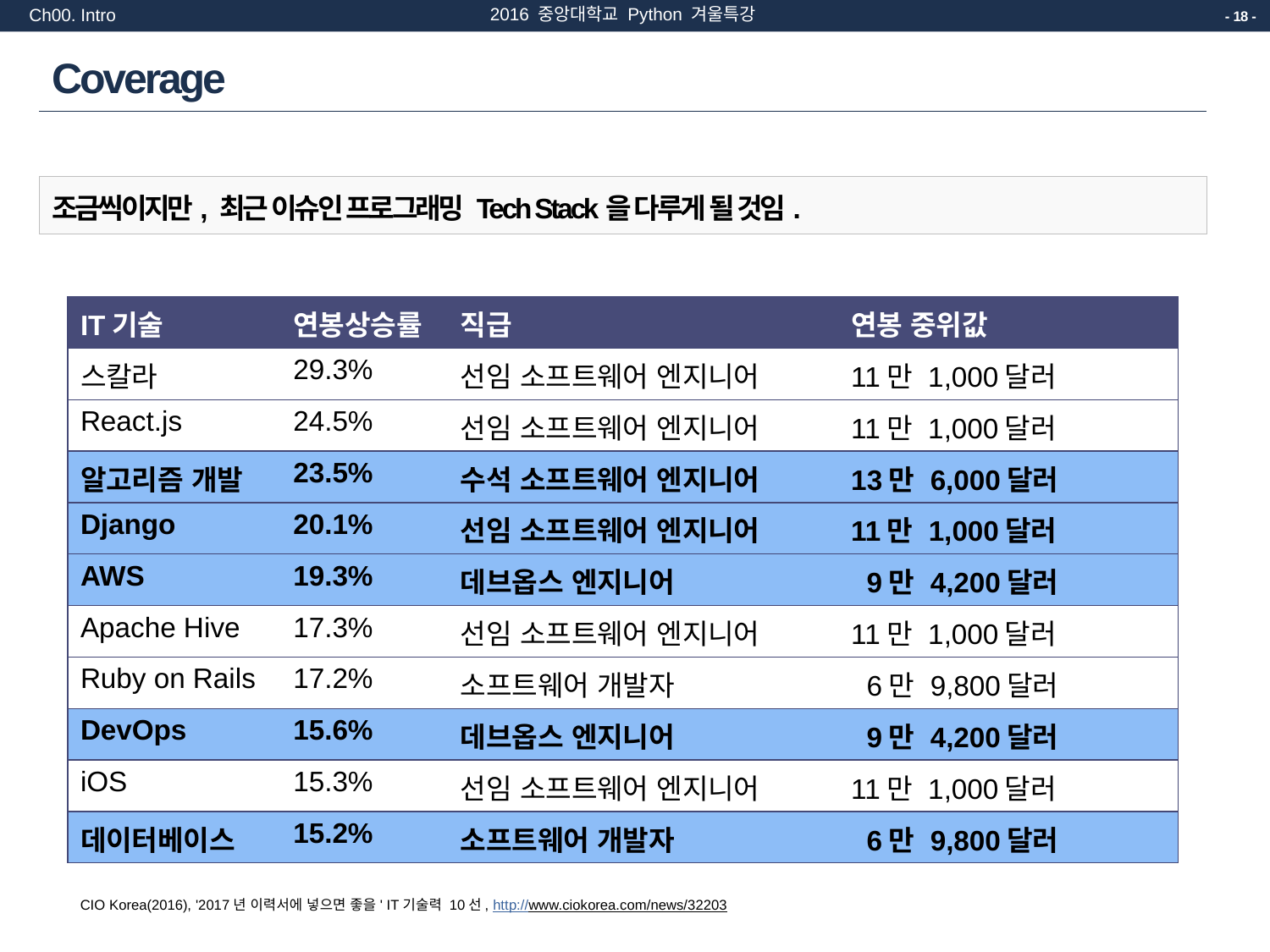

2016 중앙대학교 Python 겨울특강
Ch00. Intro
- 18 -
# Coverage
조금씩이지만, 최근 이슈인 프로그래밍 Tech Stack을 다루게 될 것임.
| IT기술 | 연봉상승률 | 직급 | 연봉 중위값 |
| --- | --- | --- | --- |
| 스칼라 | 29.3% | 선임 소프트웨어 엔지니어 | 11만 1,000달러 |
| React.js | 24.5% | 선임 소프트웨어 엔지니어 | 11만 1,000달러 |
| 알고리즘 개발 | 23.5% | 수석 소프트웨어 엔지니어 | 13만 6,000달러 |
| Django | 20.1% | 선임 소프트웨어 엔지니어 | 11만 1,000달러 |
| AWS | 19.3% | 데브옵스 엔지니어 | 9만 4,200달러 |
| Apache Hive | 17.3% | 선임 소프트웨어 엔지니어 | 11만 1,000달러 |
| Ruby on Rails | 17.2% | 소프트웨어 개발자 | 6만 9,800달러 |
| DevOps | 15.6% | 데브옵스 엔지니어 | 9만 4,200달러 |
| iOS | 15.3% | 선임 소프트웨어 엔지니어 | 11만 1,000달러 |
| 데이터베이스 | 15.2% | 소프트웨어 개발자 | 6만 9,800달러 |
CIO Korea(2016), '2017년 이력서에 넣으면 좋을' IT기술력 10선, http://www.ciokorea.com/news/32203